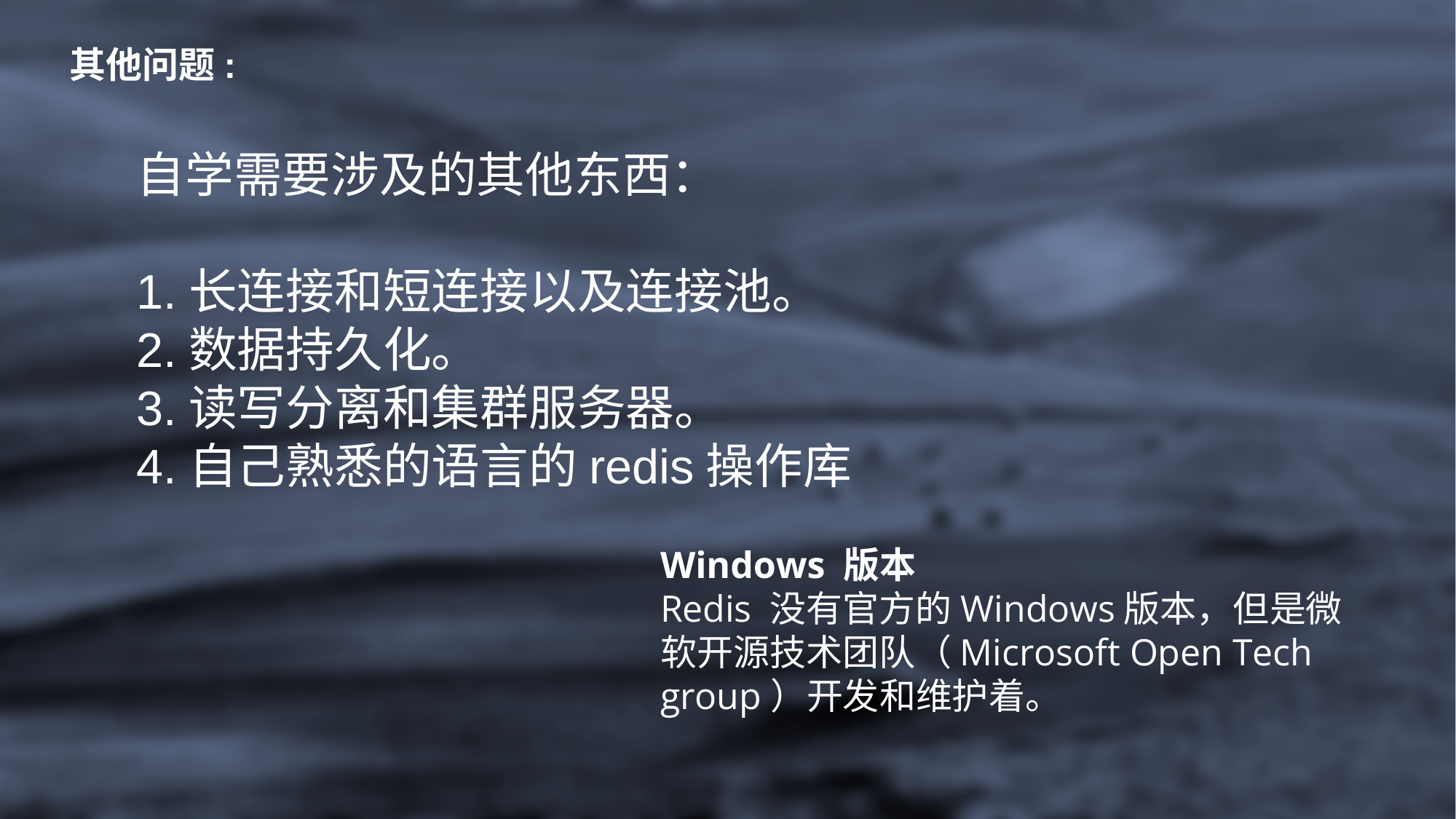

其他问题:
自学需要涉及的其他东西：

1.长连接和短连接以及连接池。
2.数据持久化。
3.读写分离和集群服务器。
4.自己熟悉的语言的redis操作库
Windows 版本
Redis 没有官方的Windows版本，但是微软开源技术团队（Microsoft Open Tech group）开发和维护着。